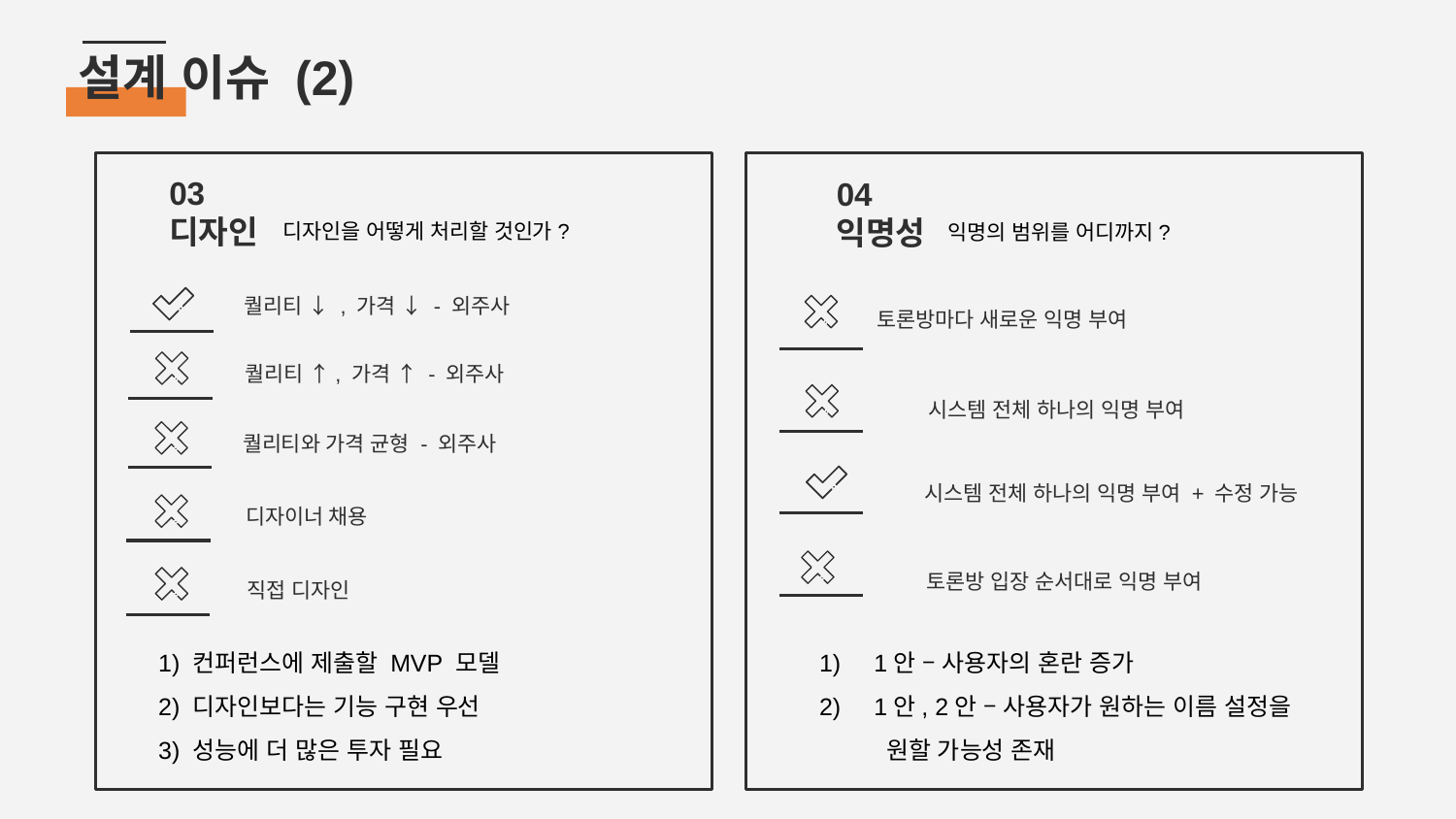

# 설계 이슈 (2)

디자인을 어떻게 처리할 것인가?
익명의 범위를 어디까지?
03
디자인
04
익명성
퀄리티 ↓ , 가격 ↓ - 외주사

토론방마다 새로운 익명 부여

퀄리티 ↑, 가격 ↑ - 외주사

시스템 전체 하나의 익명 부여

퀄리티와 가격 균형 - 외주사

시스템 전체 하나의 익명 부여 + 수정 가능

디자이너 채용

토론방 입장 순서대로 익명 부여

직접 디자인

1) 컨퍼런스에 제출할 MVP 모델
2) 디자인보다는 기능 구현 우선
3) 성능에 더 많은 투자 필요
1안 – 사용자의 혼란 증가
1안, 2안 – 사용자가 원하는 이름 설정을
         원할 가능성 존재